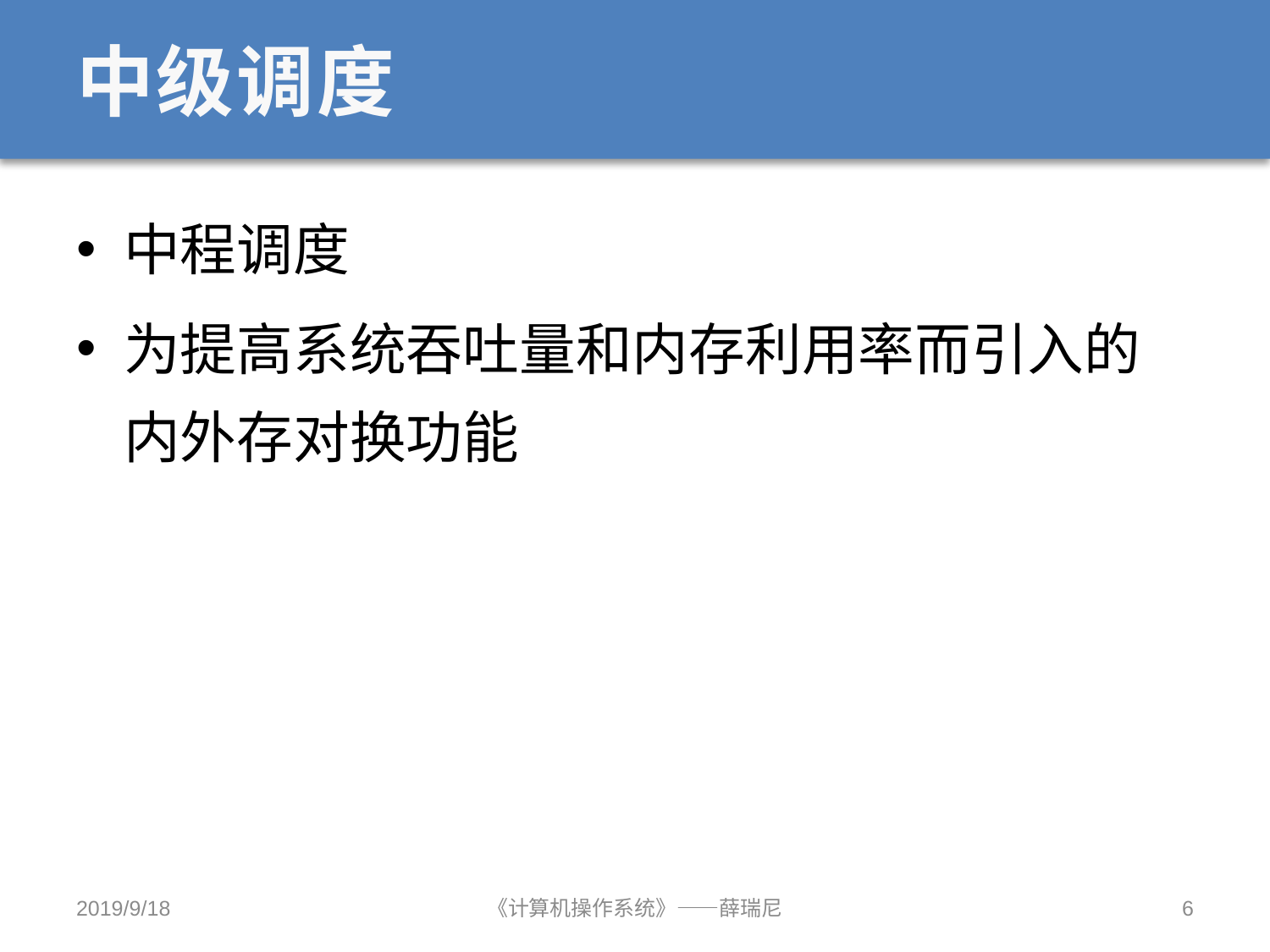

# 中级调度
中程调度
为提高系统吞吐量和内存利用率而引入的内外存对换功能

2019/9/18
《计算机操作系统》——薛瑞尼
6